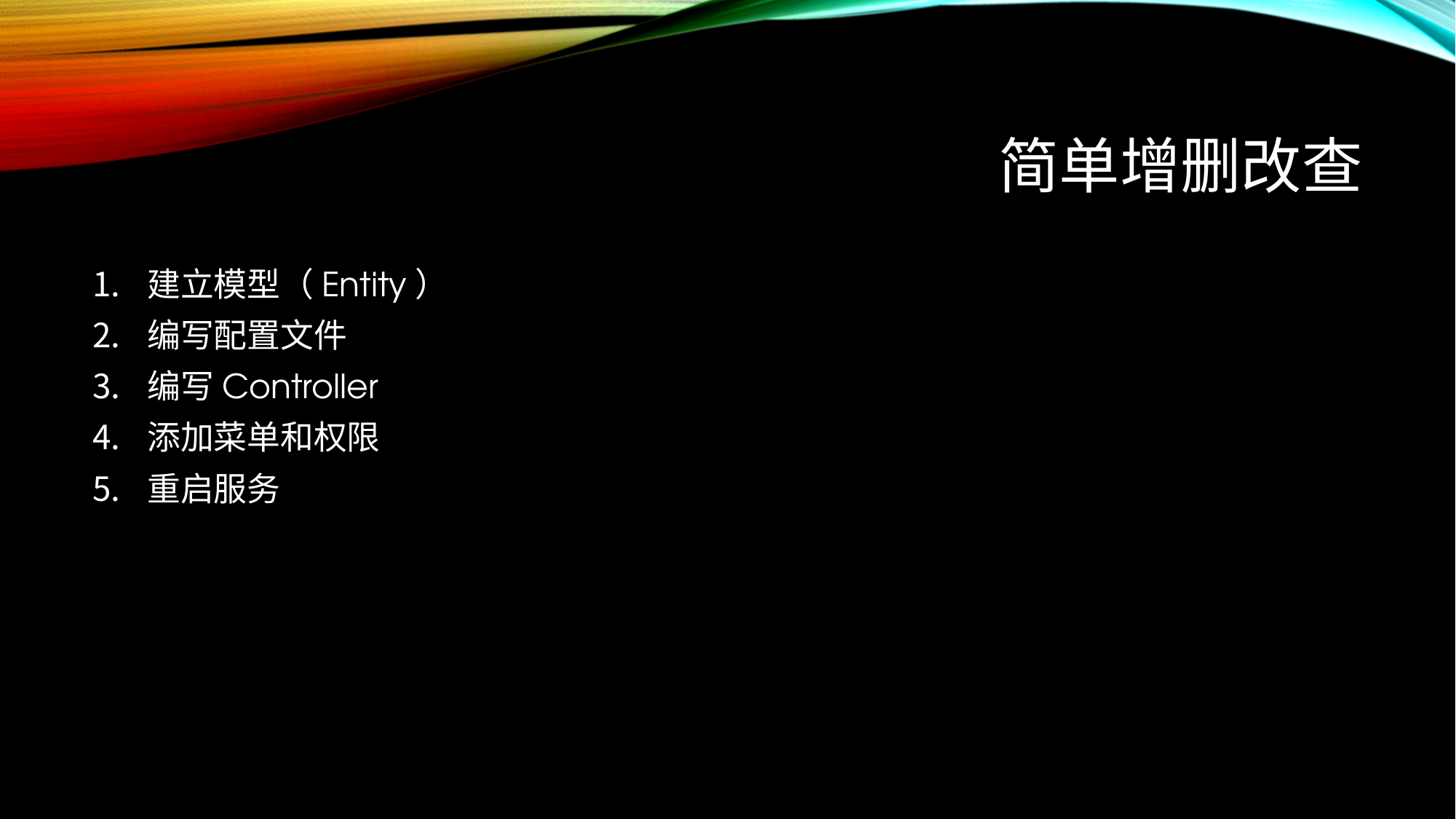

# 简单增删改查
建立模型（Entity）
编写配置文件
编写Controller
添加菜单和权限
重启服务